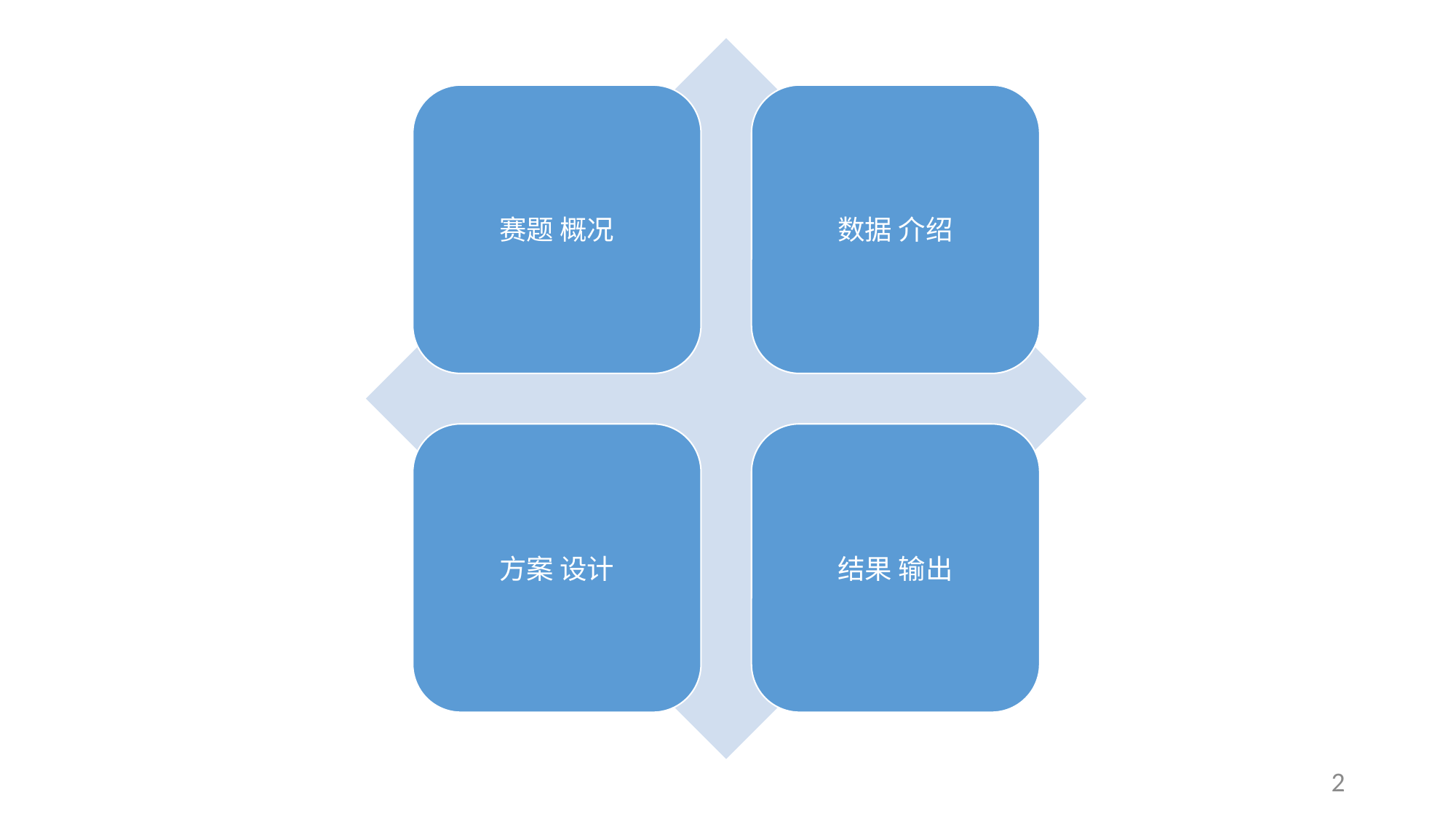

数据 介绍
方案 设计
结果 输出
赛题 概况
2